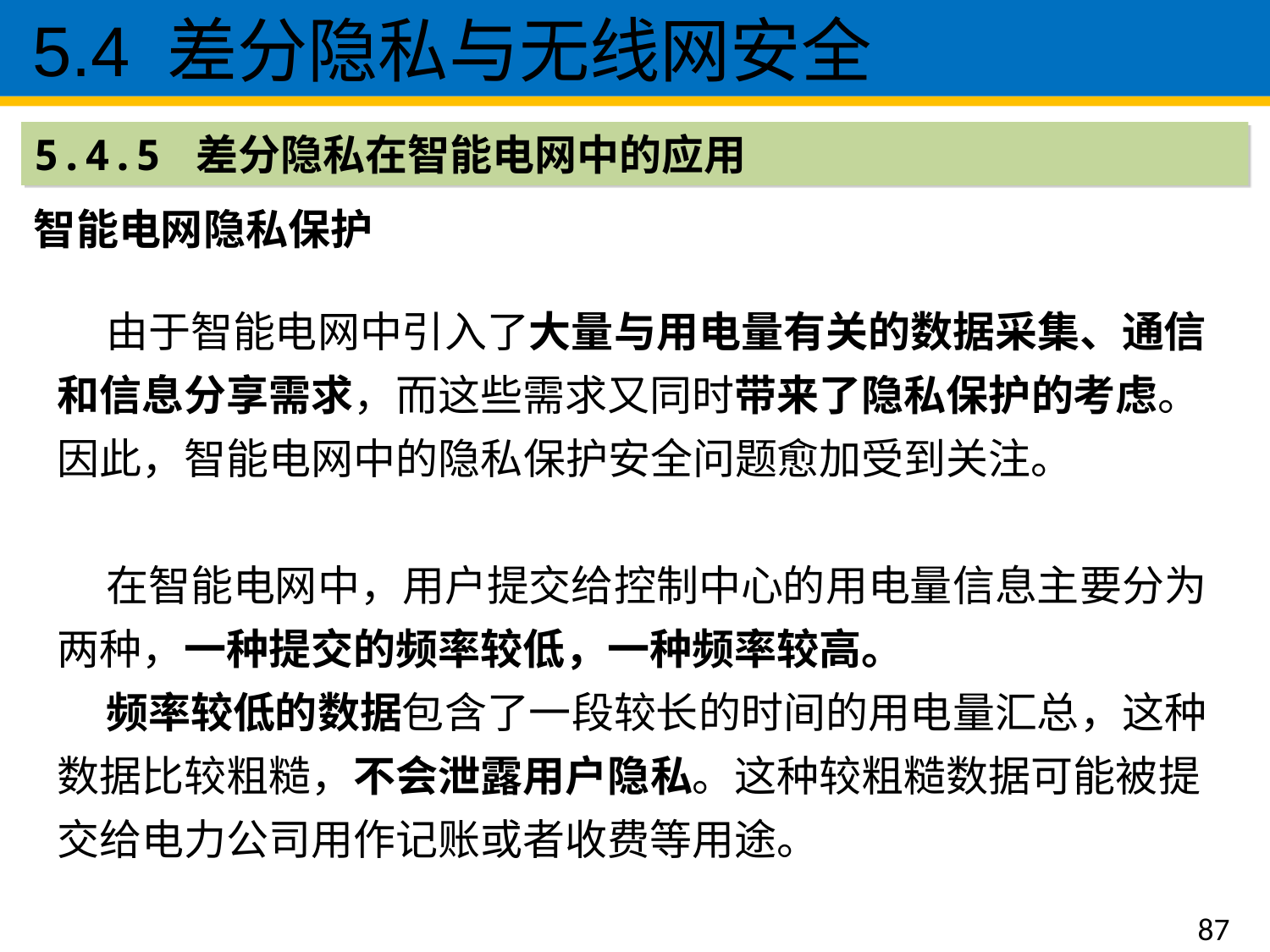

5.4 差分隐私与无线网安全
5.4.5 差分隐私在智能电网中的应用
智能电网隐私保护
    由于智能电网中引入了大量与用电量有关的数据采集、通信和信息分享需求，而这些需求又同时带来了隐私保护的考虑。因此，智能电网中的隐私保护安全问题愈加受到关注。

    在智能电网中，用户提交给控制中心的用电量信息主要分为两种，一种提交的频率较低，一种频率较高。
    频率较低的数据包含了一段较长的时间的用电量汇总，这种数据比较粗糙，不会泄露用户隐私。这种较粗糙数据可能被提交给电力公司用作记账或者收费等用途。

87